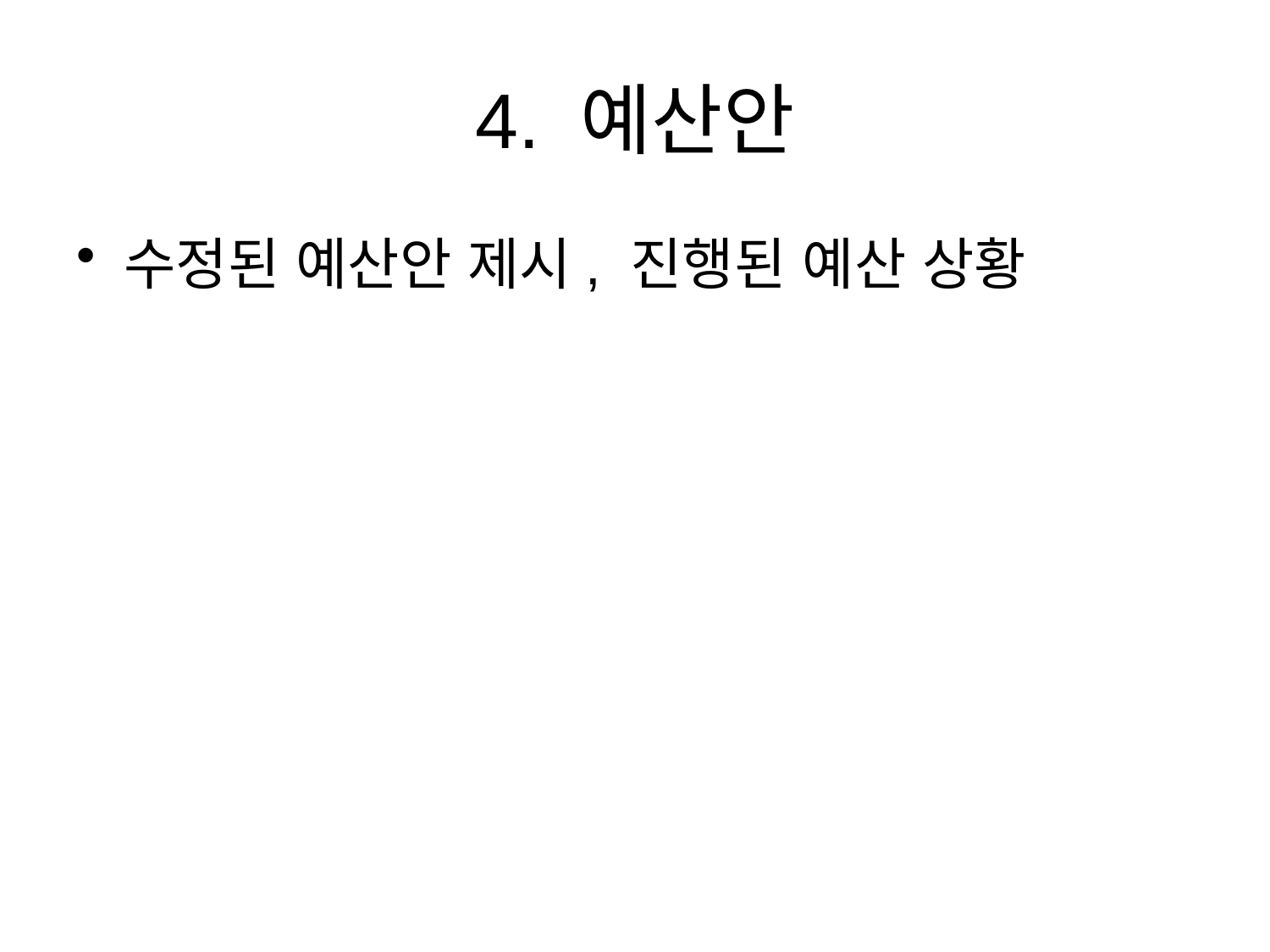

# 4. 예산안
수정된 예산안 제시, 진행된 예산 상황